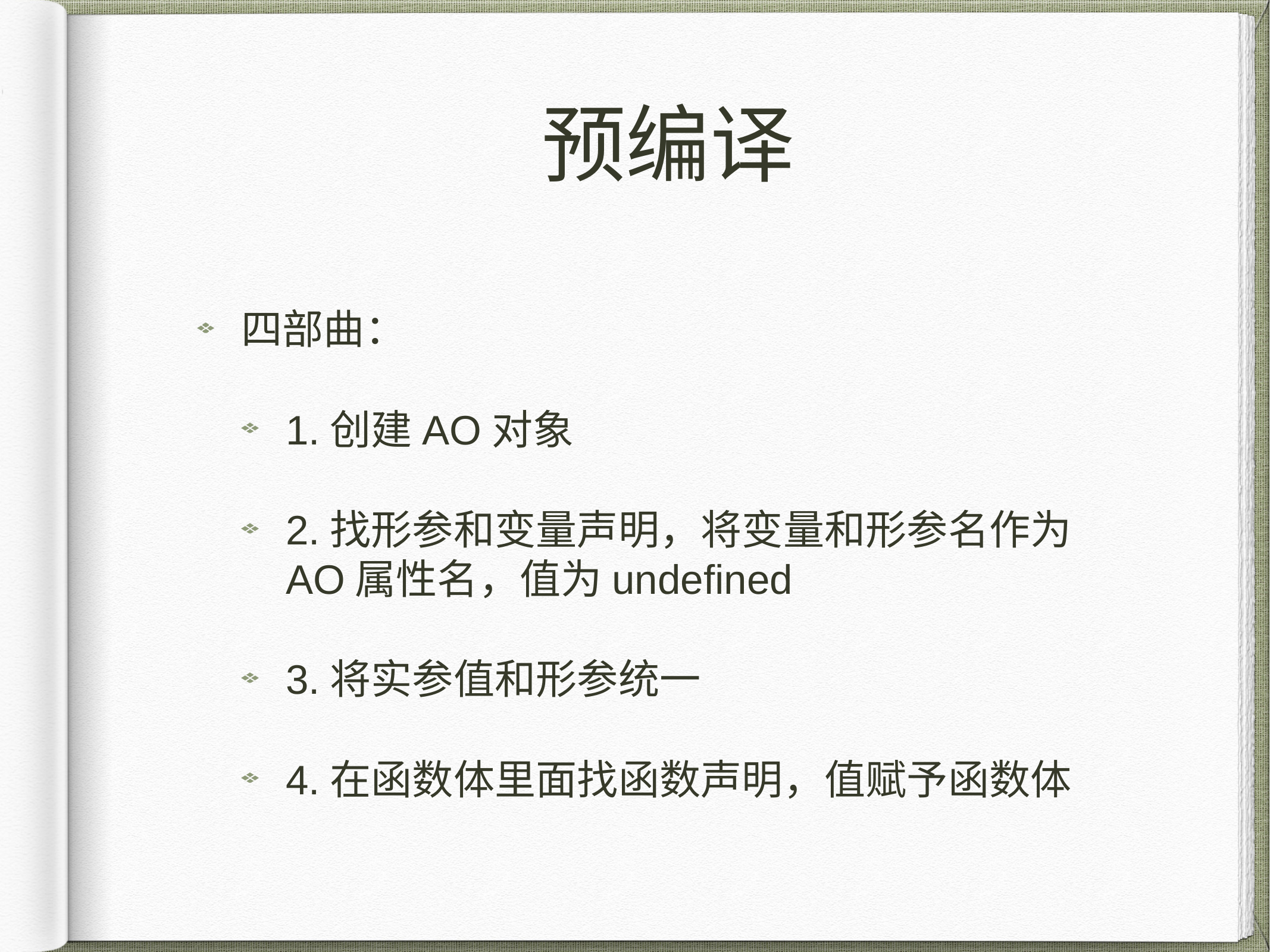

# 预编译
四部曲：
1.创建AO对象
2.找形参和变量声明，将变量和形参名作为AO属性名，值为undefined
3.将实参值和形参统一
4.在函数体里面找函数声明，值赋予函数体